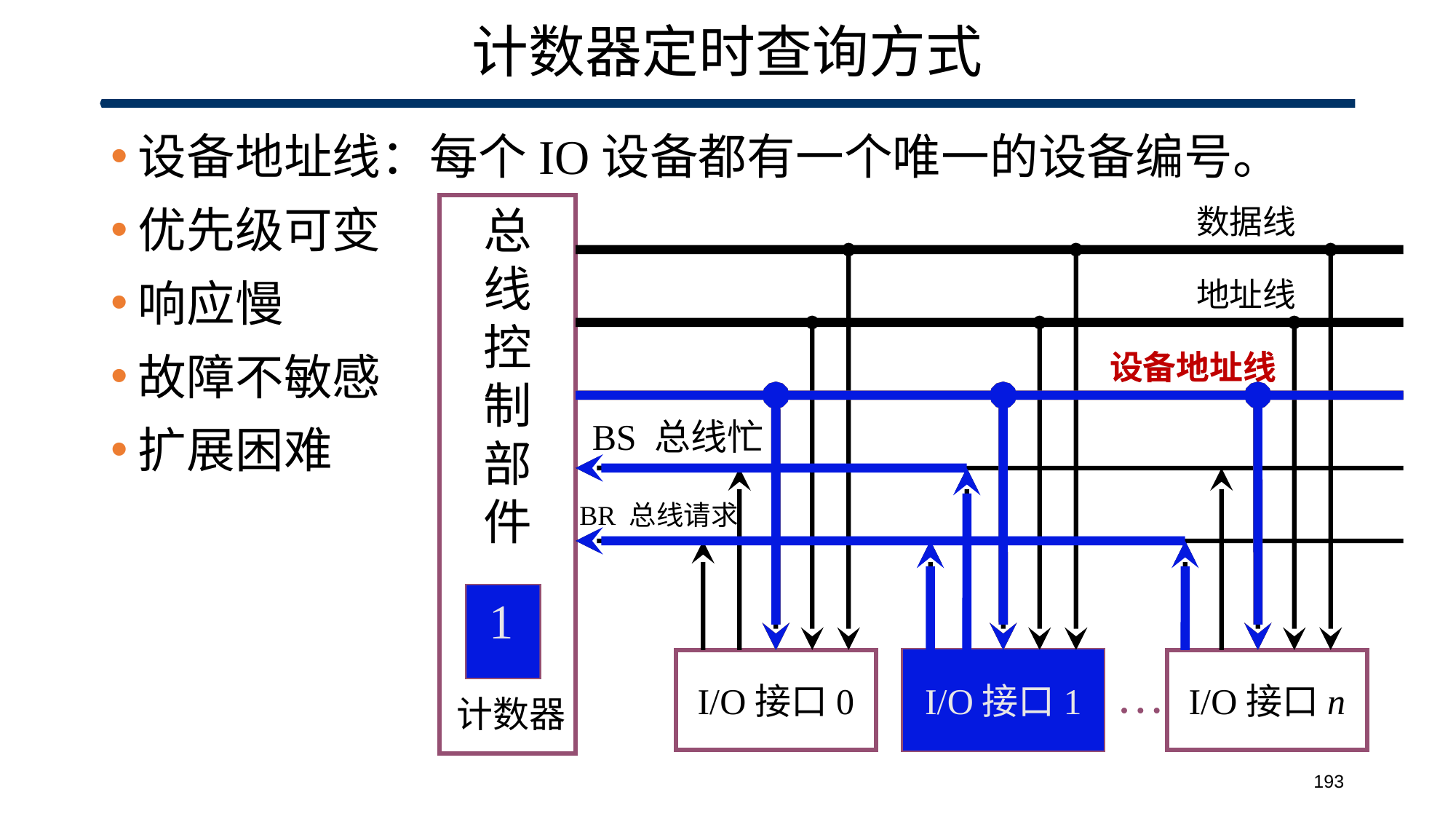

# 计数器定时查询方式
设备地址线：每个IO设备都有一个唯一的设备编号。
优先级可变
响应慢
故障不敏感
扩展困难

总
线
控
制
部
件
数据线

地址线

设备地址线

BS 总线忙

BR 总线请求

I/O接口0
I/O接口1
I/O接口n
…
设备地址线

 0
 1

I/O接口1
 计数器
193